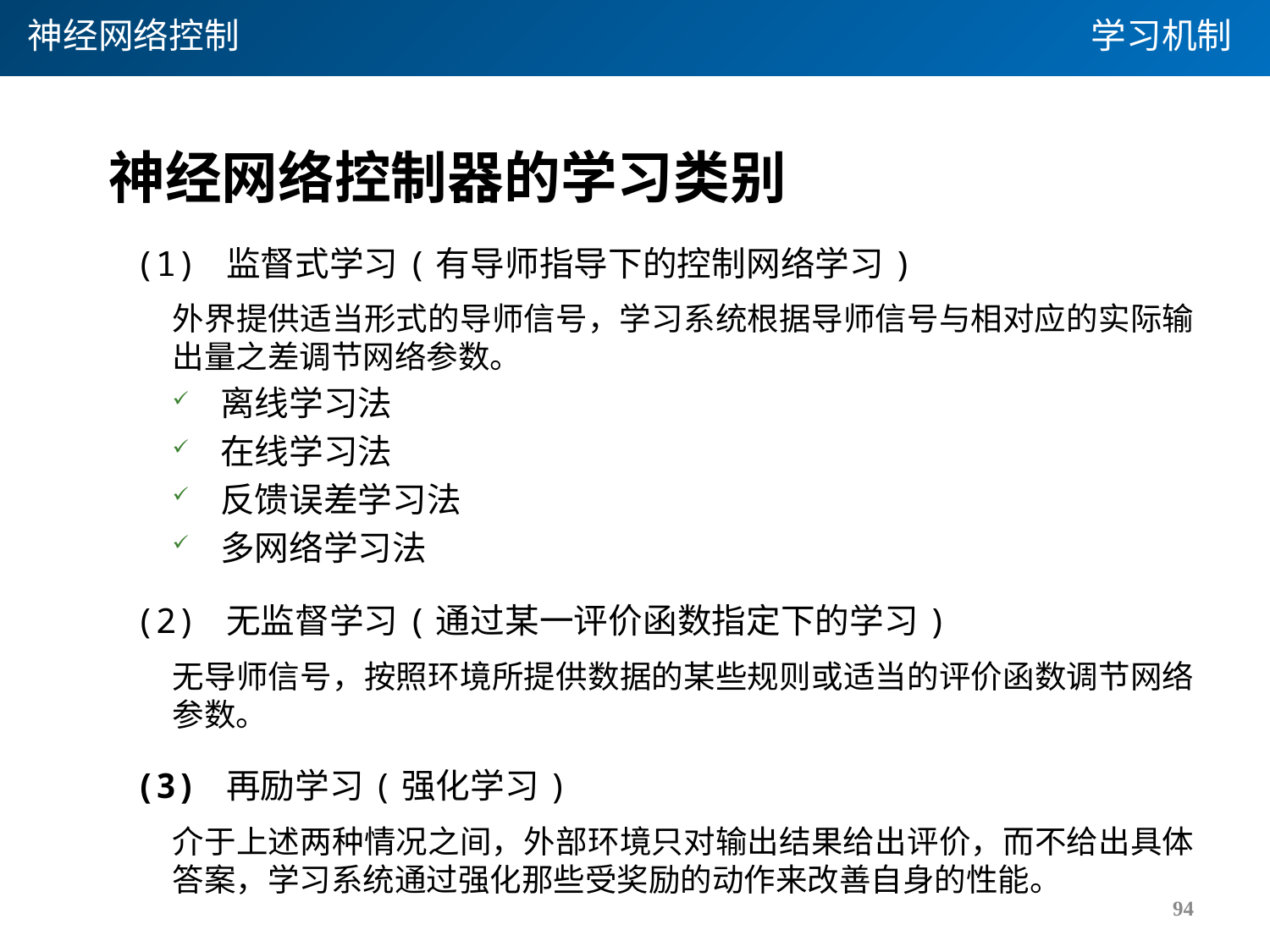

神经网络控制
学习机制
神经网络控制器的学习类别
(1) 监督式学习(有导师指导下的控制网络学习)
外界提供适当形式的导师信号，学习系统根据导师信号与相对应的实际输出量之差调节网络参数。
离线学习法
在线学习法
反馈误差学习法
多网络学习法
(2) 无监督学习(通过某一评价函数指定下的学习)
无导师信号，按照环境所提供数据的某些规则或适当的评价函数调节网络参数。
(3) 再励学习(强化学习)
介于上述两种情况之间，外部环境只对输出结果给出评价，而不给出具体答案，学习系统通过强化那些受奖励的动作来改善自身的性能。

94